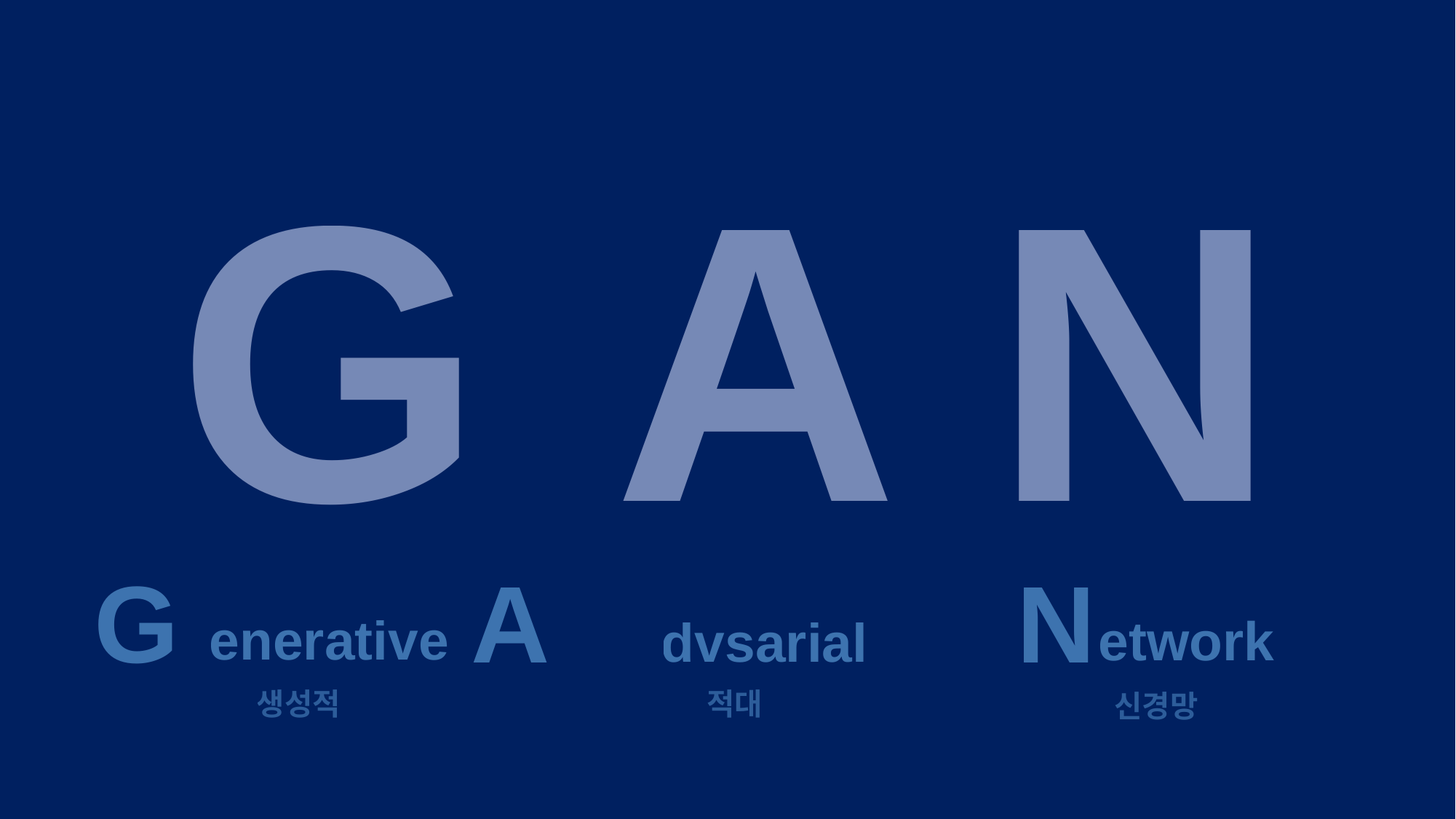

G  A N
G          A
N
enerative
etwork
dvsarial
생성적
적대
신경망